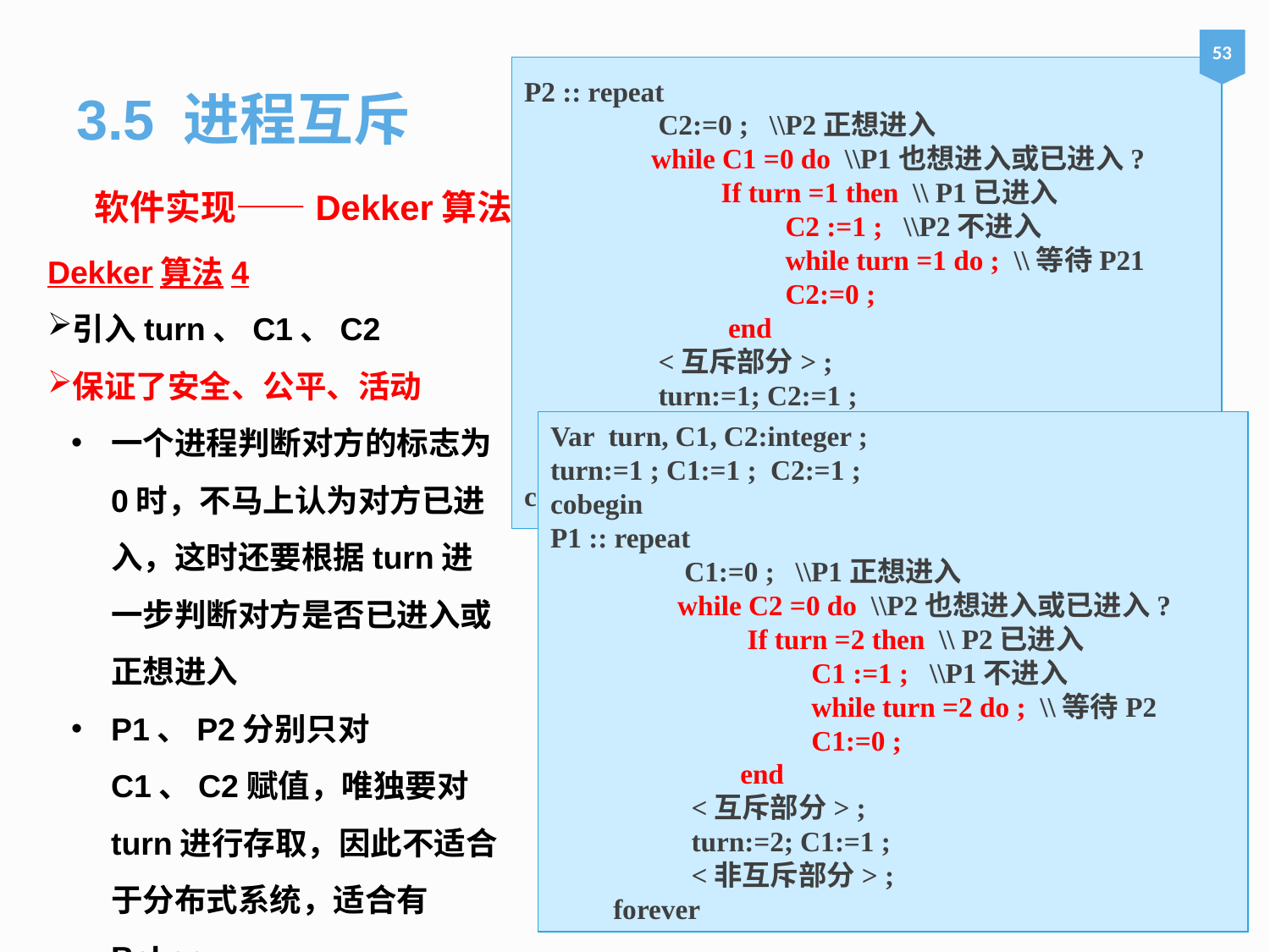

53
3.5 进程互斥
P2 :: repeat
	 C2:=0 ;   \\P2正想进入
	while C1 =0 do  \\P1也想进入或已进入?
	          If turn =1 then  \\ P1已进入
		 C2 :=1 ;   \\P2不进入
		 while turn =1 do ;  \\等待P21
		 C2:=0 ;
	           end
	 <互斥部分> ;
	 turn:=1; C2:=1 ;
	 <非互斥部分> ;
         forever
coend
软件实现——Dekker算法

Dekker算法4
引入turn、C1、C2
保证了安全、公平、活动
一个进程判断对方的标志为0时，不马上认为对方已进入，这时还要根据turn进一步判断对方是否已进入或正想进入
P1、P2分别只对C1、C2赋值，唯独要对turn进行存取，因此不适合于分布式系统，适合有Bakery
Var  turn, C1, C2:integer ;
turn:=1 ; C1:=1 ;  C2:=1 ;
cobegin
P1 :: repeat
	 C1:=0 ;   \\P1正想进入
	while C2 =0 do  \\P2也想进入或已进入?
	          If turn =2 then  \\ P2已进入
		 C1 :=1 ;   \\P1不进入
		 while turn =2 do ;  \\等待P2
		 C1:=0 ;
	         end
	  <互斥部分> ;
	  turn:=2; C1:=1 ;
	  <非互斥部分> ;
         forever
70